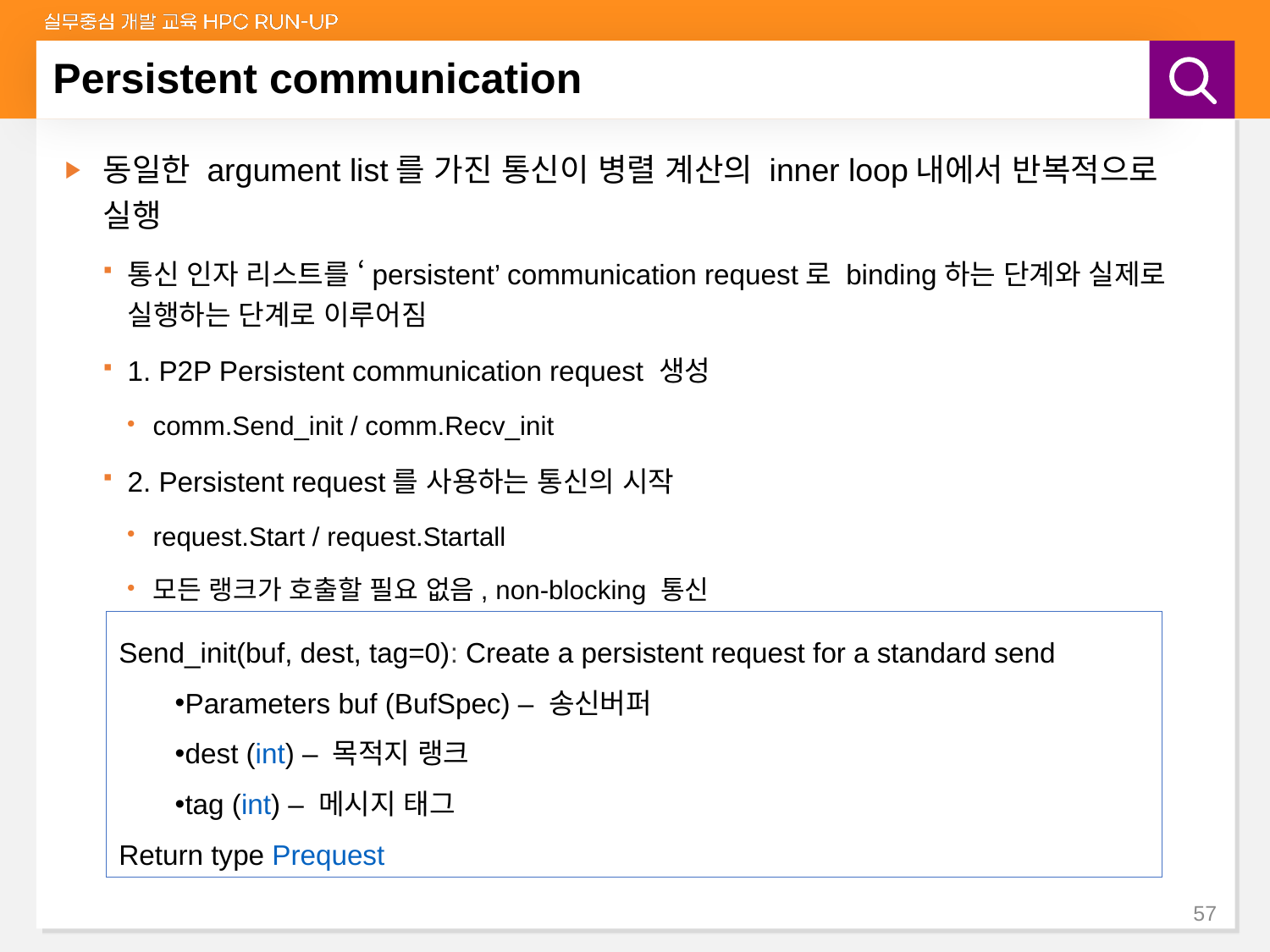

# Persistent communication
동일한 argument list를 가진 통신이 병렬 계산의 inner loop내에서 반복적으로 실행
통신 인자 리스트를 ‘persistent’ communication request로 binding하는 단계와 실제로 실행하는 단계로 이루어짐
1. P2P Persistent communication request 생성
comm.Send_init / comm.Recv_init
2. Persistent request를 사용하는 통신의 시작
request.Start / request.Startall
모든 랭크가 호출할 필요 없음, non-blocking 통신

Send_init(buf, dest, tag=0): Create a persistent request for a standard send
Parameters buf (BufSpec) – 송신버퍼
dest (int) – 목적지 랭크
tag (int) – 메시지 태그
Return type Prequest
57